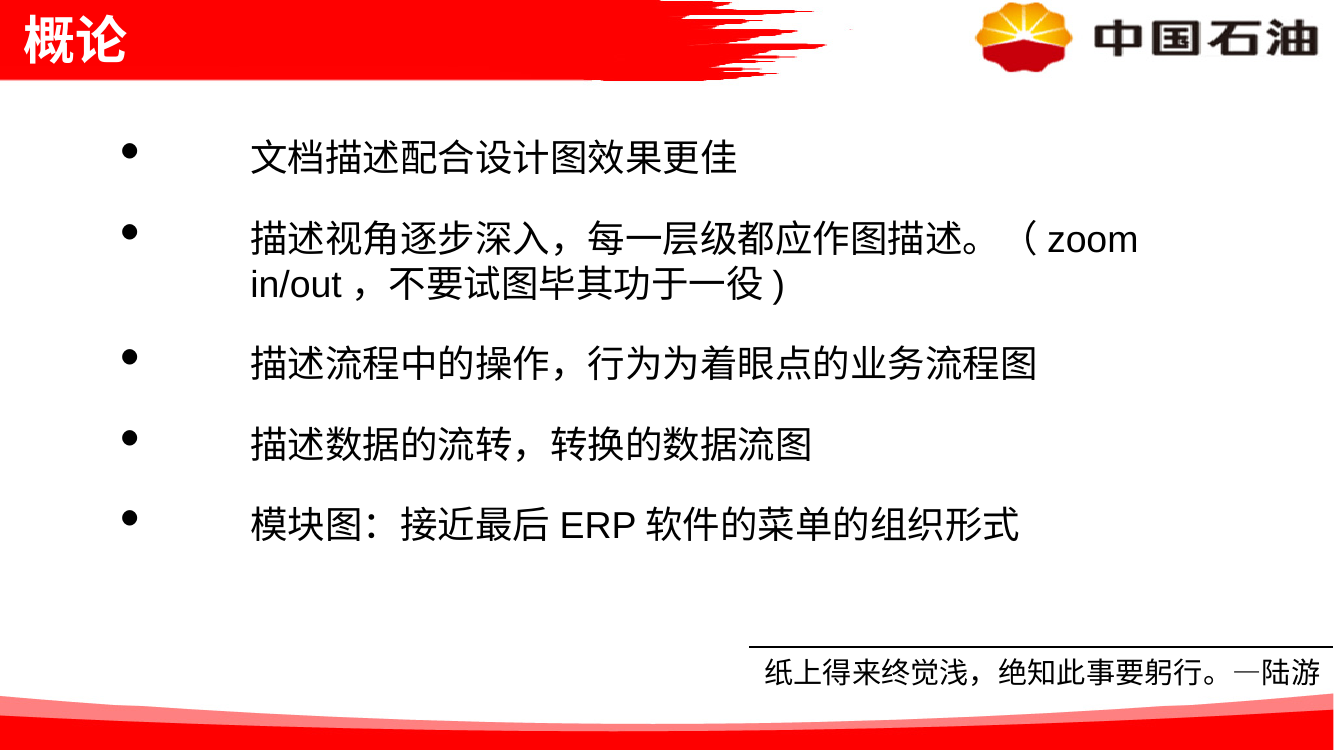

# 概论
文档描述配合设计图效果更佳
描述视角逐步深入，每一层级都应作图描述。（zoom in/out，不要试图毕其功于一役)
描述流程中的操作，行为为着眼点的业务流程图
描述数据的流转，转换的数据流图
模块图：接近最后ERP软件的菜单的组织形式

纸上得来终觉浅，绝知此事要躬行。—陆游